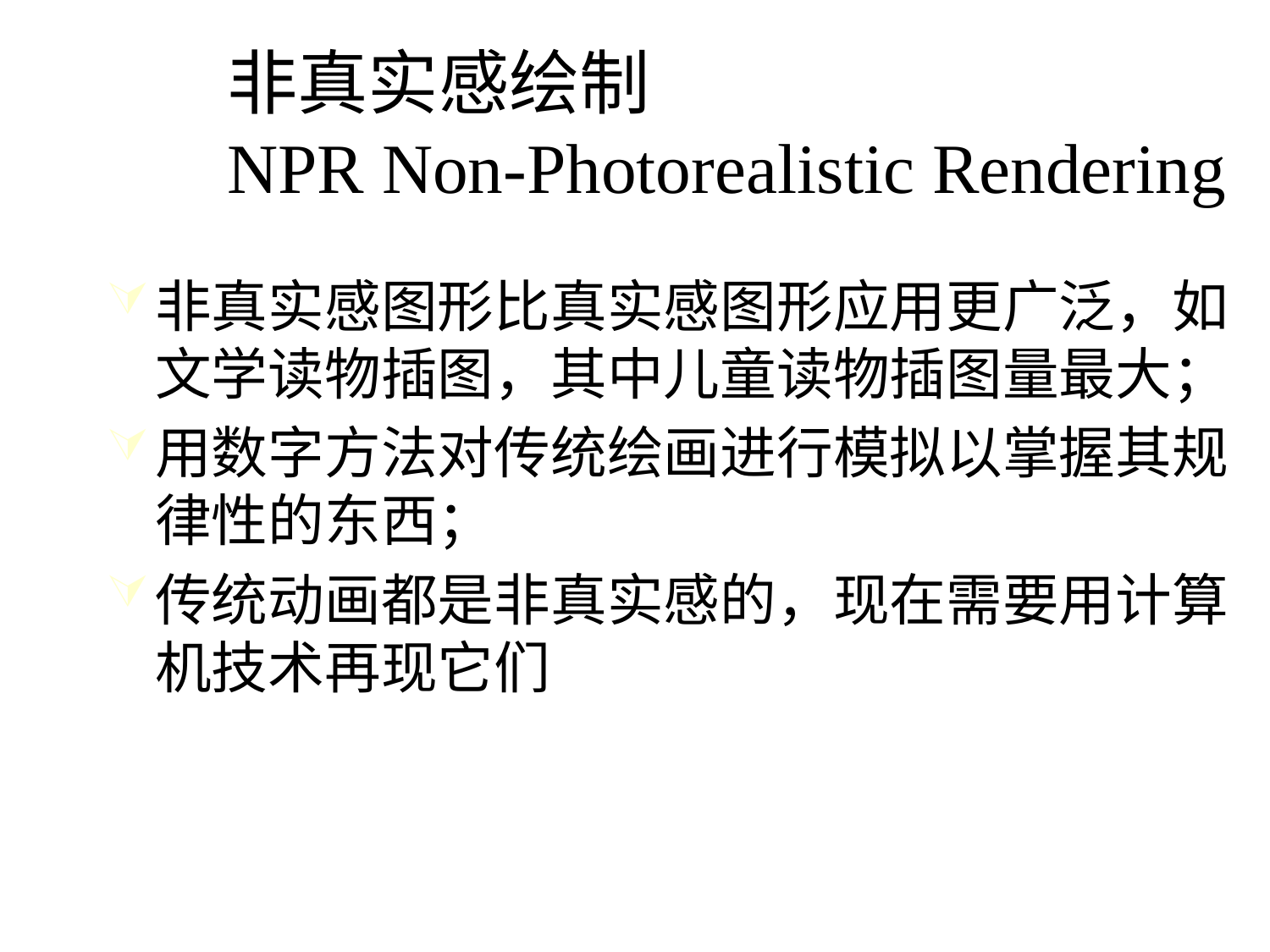

# 非真实感绘制 NPR Non-Photorealistic Rendering
非真实感图形比真实感图形应用更广泛，如文学读物插图，其中儿童读物插图量最大；
用数字方法对传统绘画进行模拟以掌握其规律性的东西；
传统动画都是非真实感的，现在需要用计算机技术再现它们